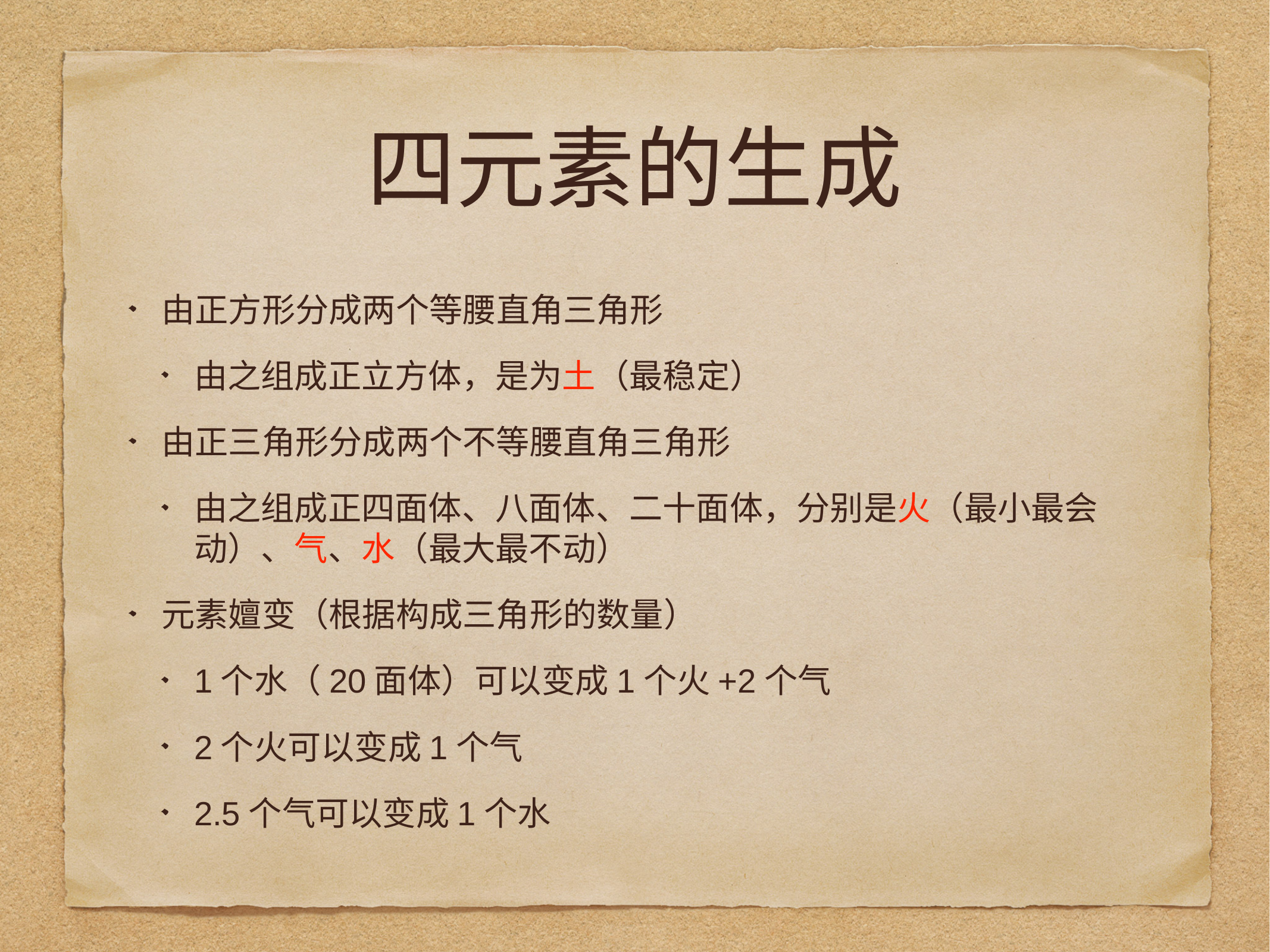

# 四元素的生成
由正方形分成两个等腰直角三角形
由之组成正立方体，是为土（最稳定）
由正三角形分成两个不等腰直角三角形
由之组成正四面体、八面体、二十面体，分别是火（最小最会动）、气、水（最大最不动）
元素嬗变（根据构成三角形的数量）
1个水（20面体）可以变成1个火+2个气
2个火可以变成1个气
2.5个气可以变成1个水